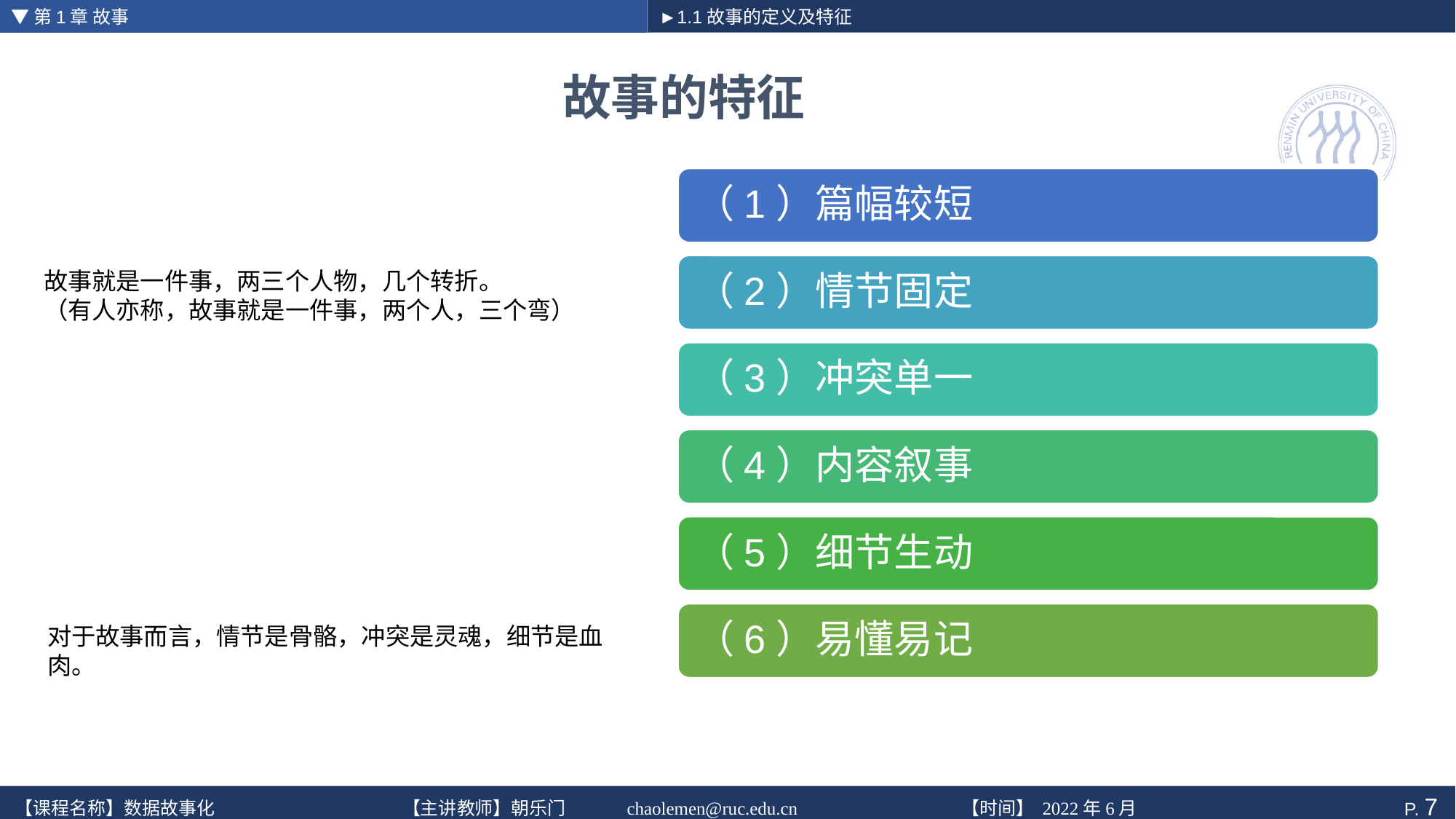

▼第1章 故事
►1.1故事的定义及特征
# 故事的特征
（1）篇幅较短
（2）情节固定
（3）冲突单一
（4）内容叙事
（5）细节生动
（6）易懂易记
故事就是一件事，两三个人物，几个转折。
（有人亦称，故事就是一件事，两个人，三个弯）
对于故事而言，情节是骨骼，冲突是灵魂，细节是血肉。